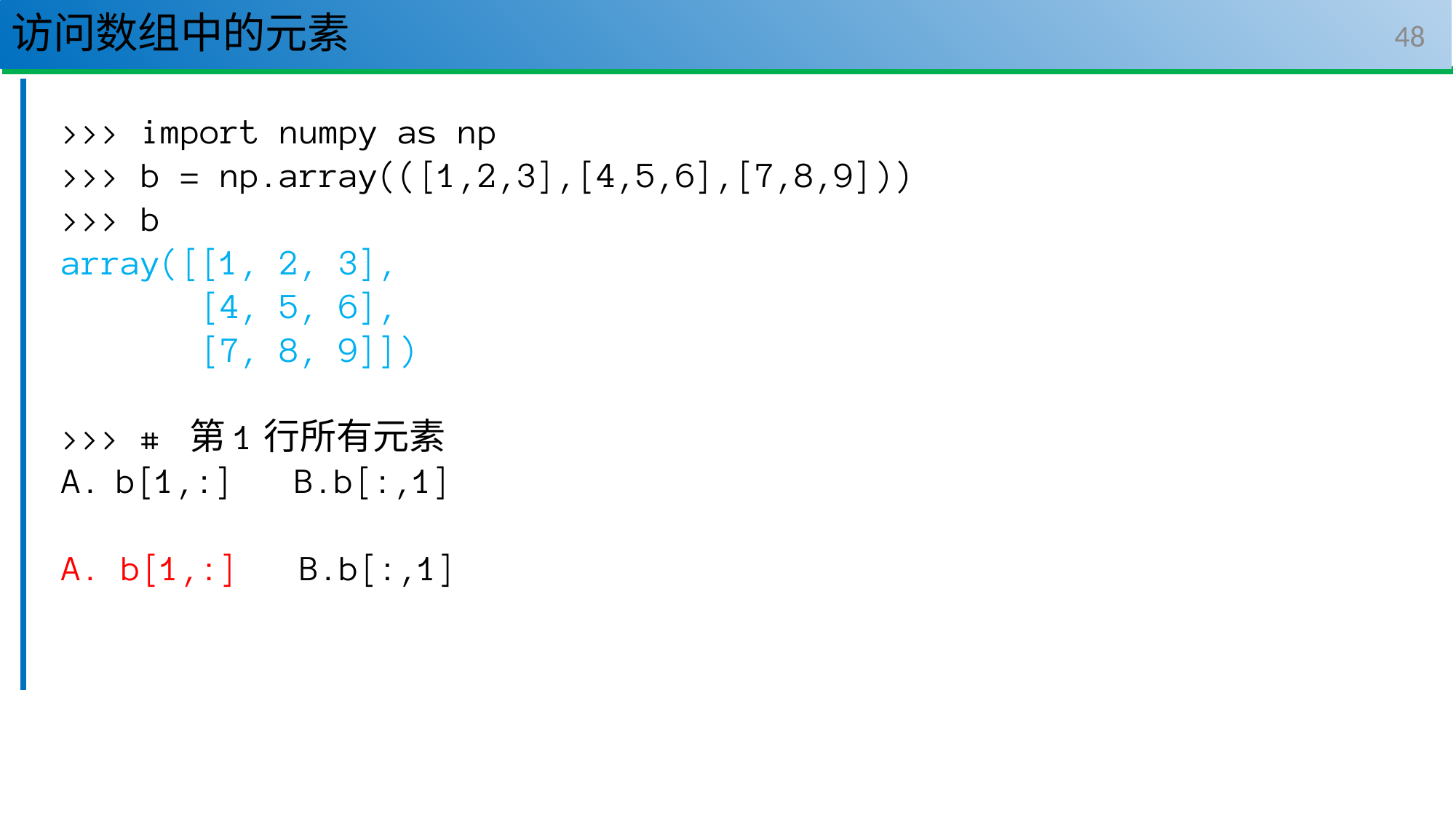

# 访问数组中的元素
48
>>> import numpy as np
>>> b = np.array(([1,2,3],[4,5,6],[7,8,9]))
>>> b
array([[1, 2, 3],
       [4, 5, 6],
       [7, 8, 9]])

>>> # 第1行所有元素
b[1,:]   B.b[:,1]

A. b[1,:]   B.b[:,1]